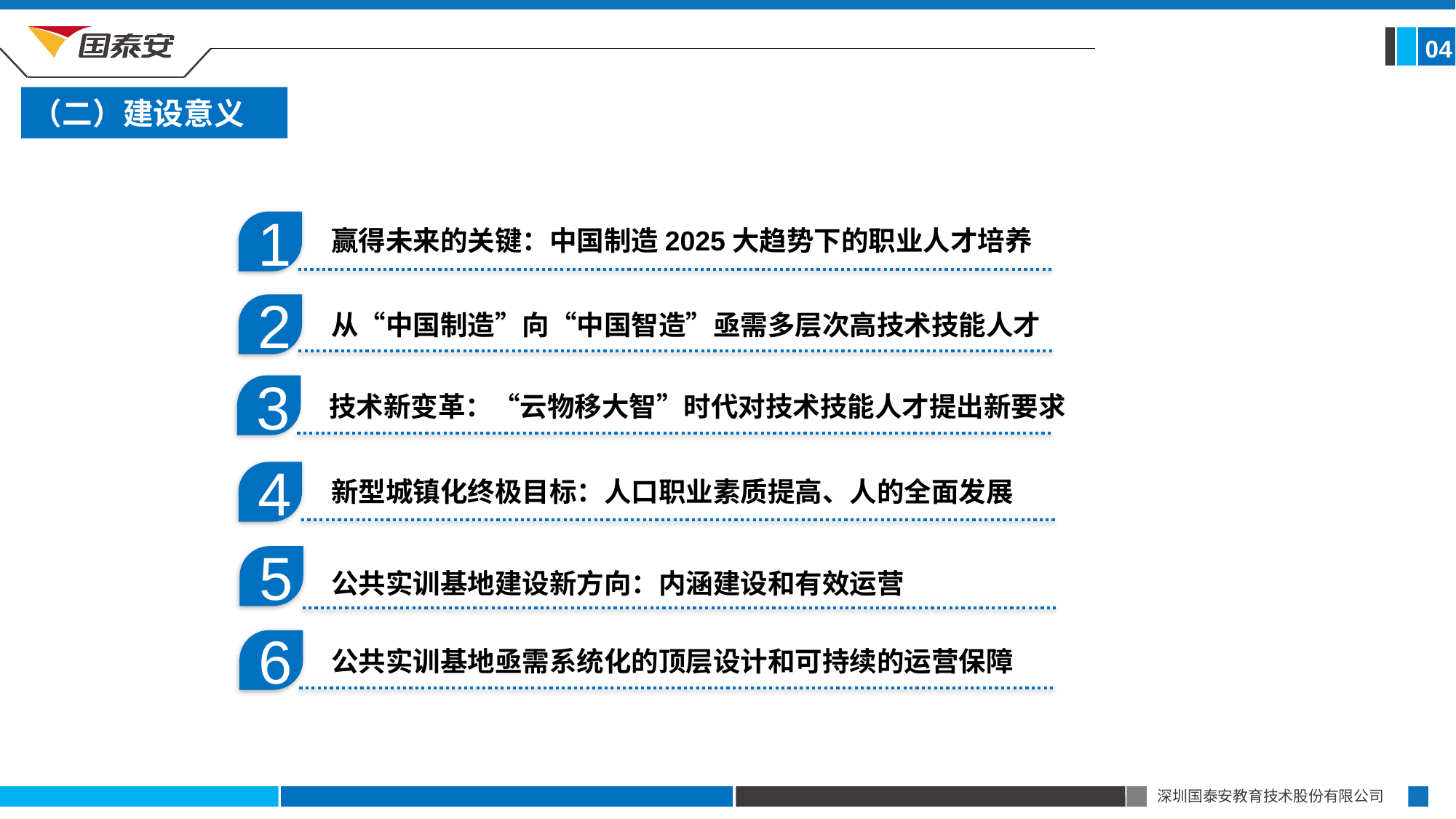

04
（二）建设意义
1
赢得未来的关键：中国制造2025大趋势下的职业人才培养
2
从“中国制造”向“中国智造”亟需多层次高技术技能人才
3
技术新变革：“云物移大智”时代对技术技能人才提出新要求
4
新型城镇化终极目标：人口职业素质提高、人的全面发展
5
公共实训基地建设新方向：内涵建设和有效运营
6
公共实训基地亟需系统化的顶层设计和可持续的运营保障